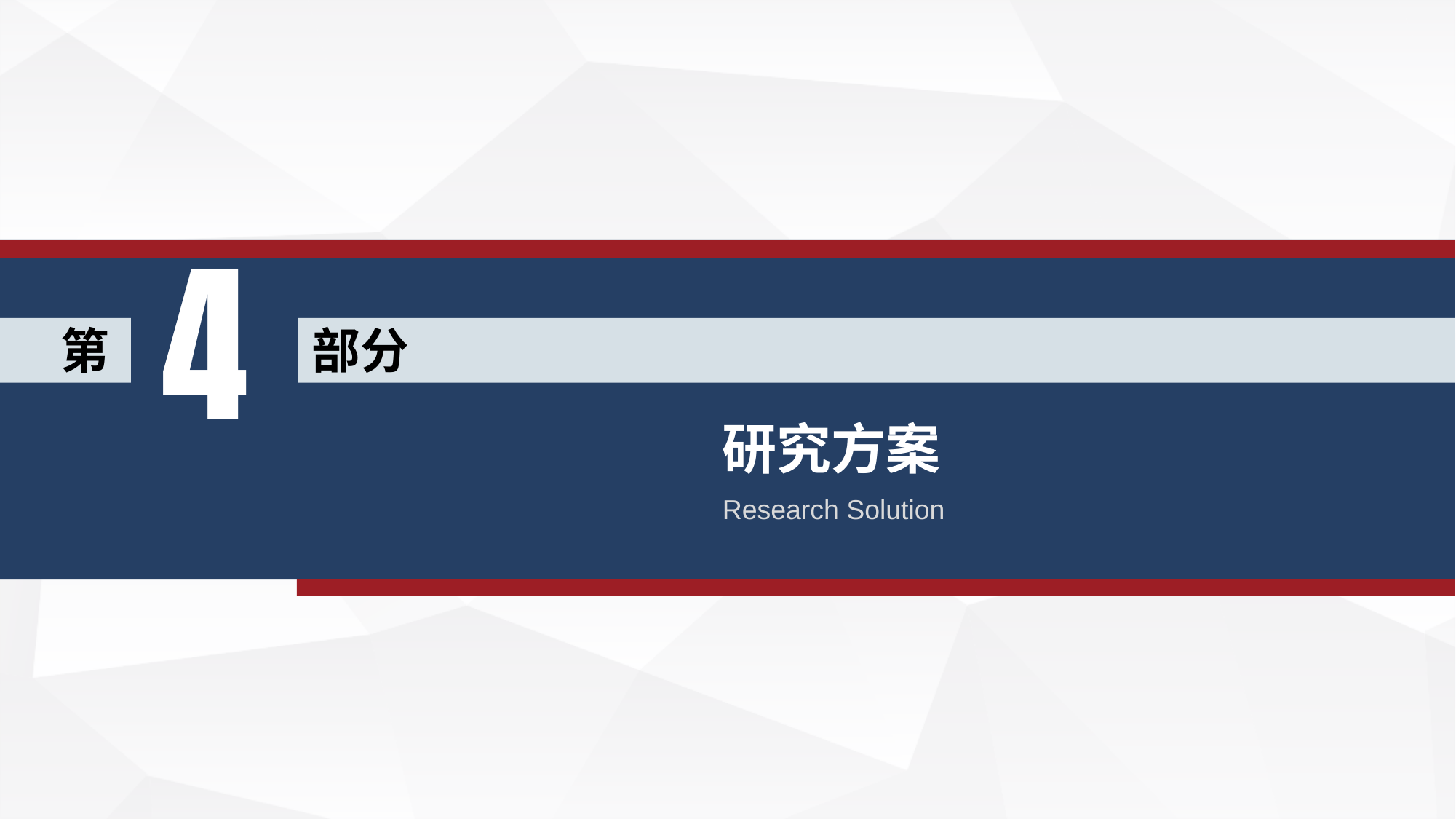

17
4

第
部分

研究方案
Research Solution